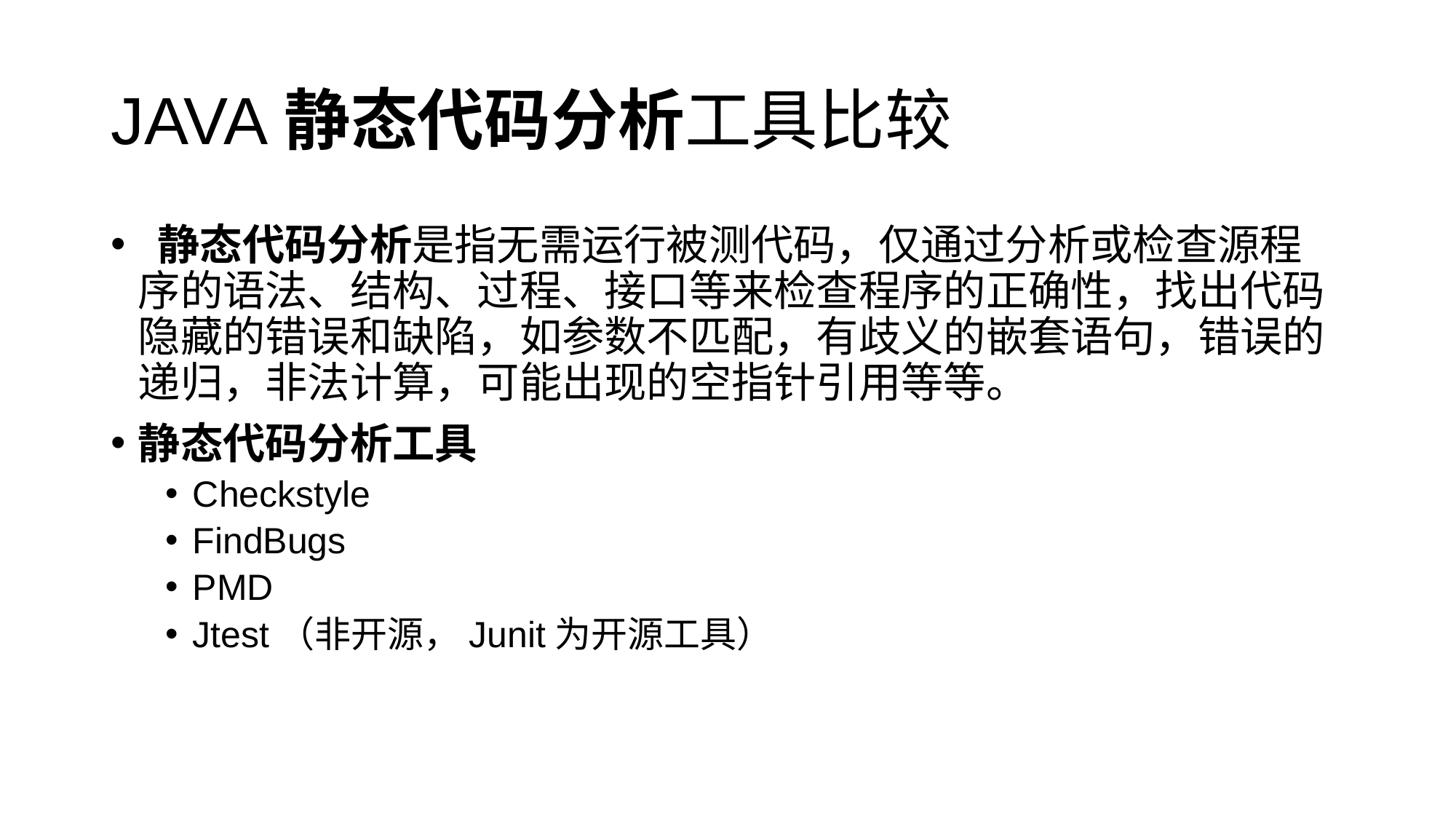

# JAVA静态代码分析工具比较
 静态代码分析是指无需运行被测代码，仅通过分析或检查源程序的语法、结构、过程、接口等来检查程序的正确性，找出代码隐藏的错误和缺陷，如参数不匹配，有歧义的嵌套语句，错误的递归，非法计算，可能出现的空指针引用等等。
静态代码分析工具
Checkstyle
FindBugs
PMD
Jtest（非开源，Junit为开源工具）